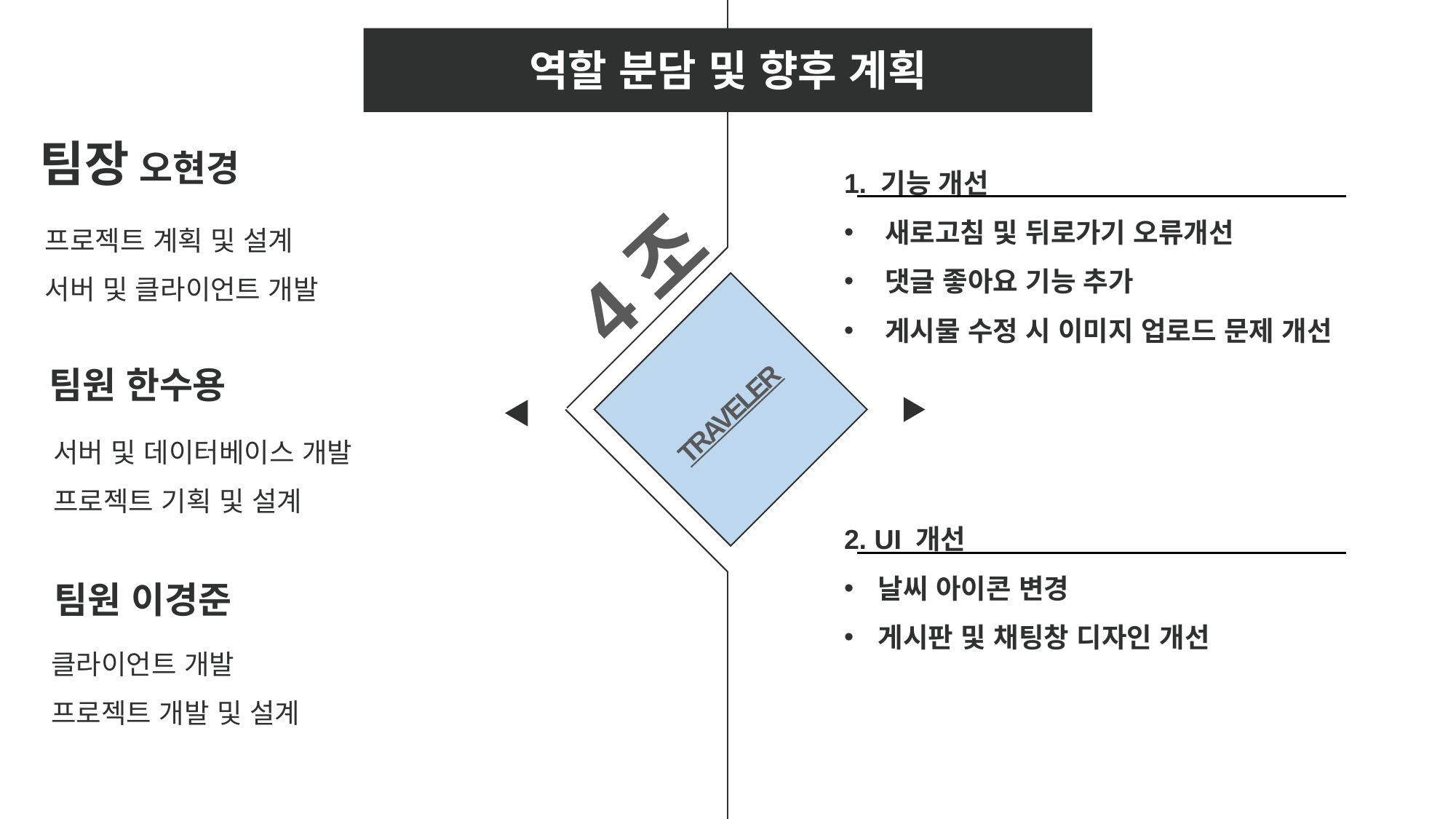

역할 분담 및 향후 계획
팀장 오현경
프로젝트 계획 및 설계
서버 및 클라이언트 개발
1. 기능 개선
새로고침 및 뒤로가기 오류개선
댓글 좋아요 기능 추가
게시물 수정 시 이미지 업로드 문제 개선
4조

팀원 한수용
클라이언트 개발
프로젝트 개발 및 설계
TRAVELER

서버 및 데이터베이스 개발
프로젝트 기획 및 설계
팀원 이경준
2. UI 개선
날씨 아이콘 변경
게시판 및 채팅창 디자인 개선